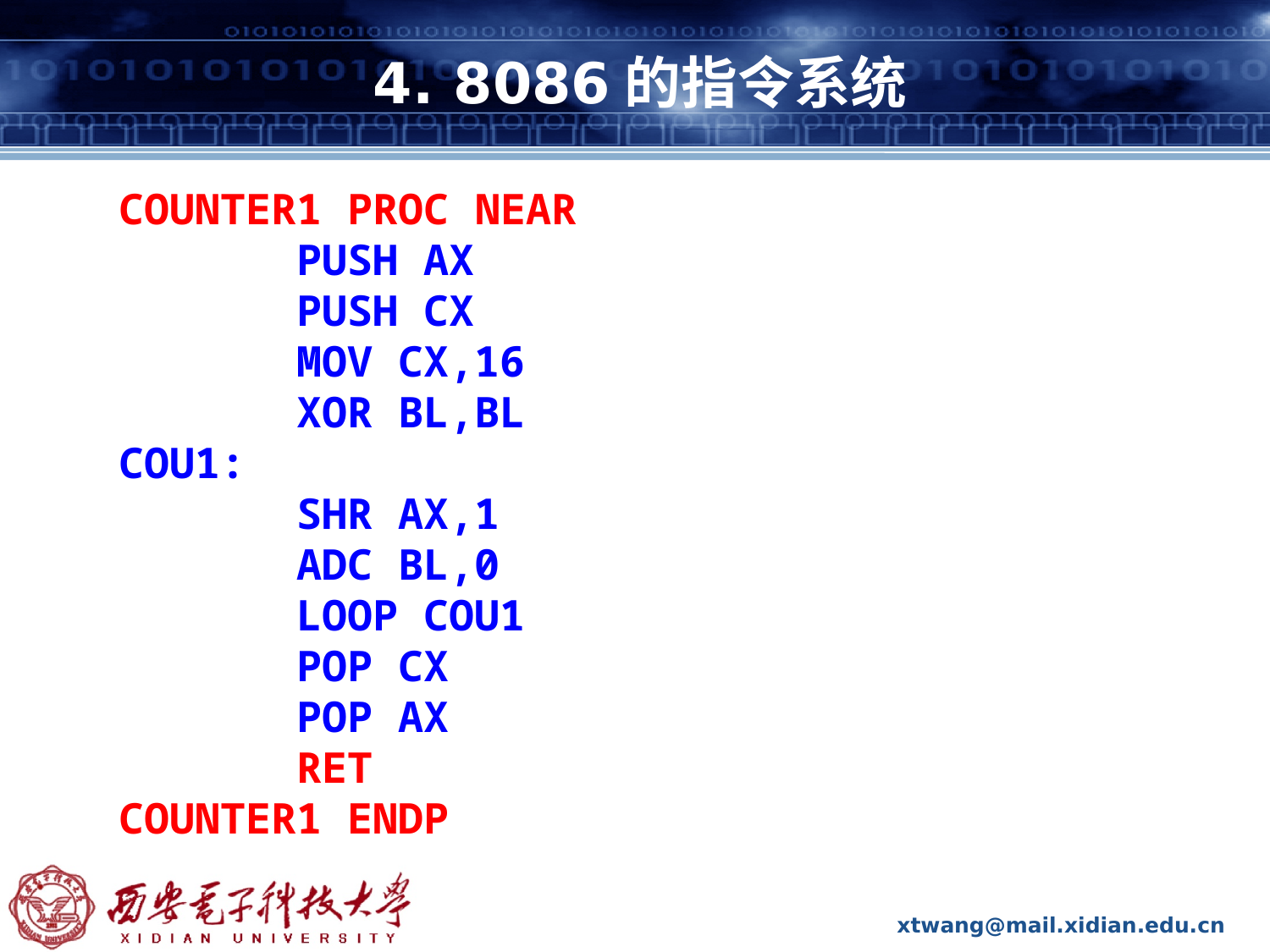

# 4. 8086的指令系统
COUNTER1 PROC NEAR
       PUSH AX
       PUSH CX
	  MOV CX,16
	  XOR BL,BL
COU1:
	  SHR AX,1
	  ADC BL,0
	  LOOP COU1
       POP CX
       POP AX
       RET
COUNTER1 ENDP